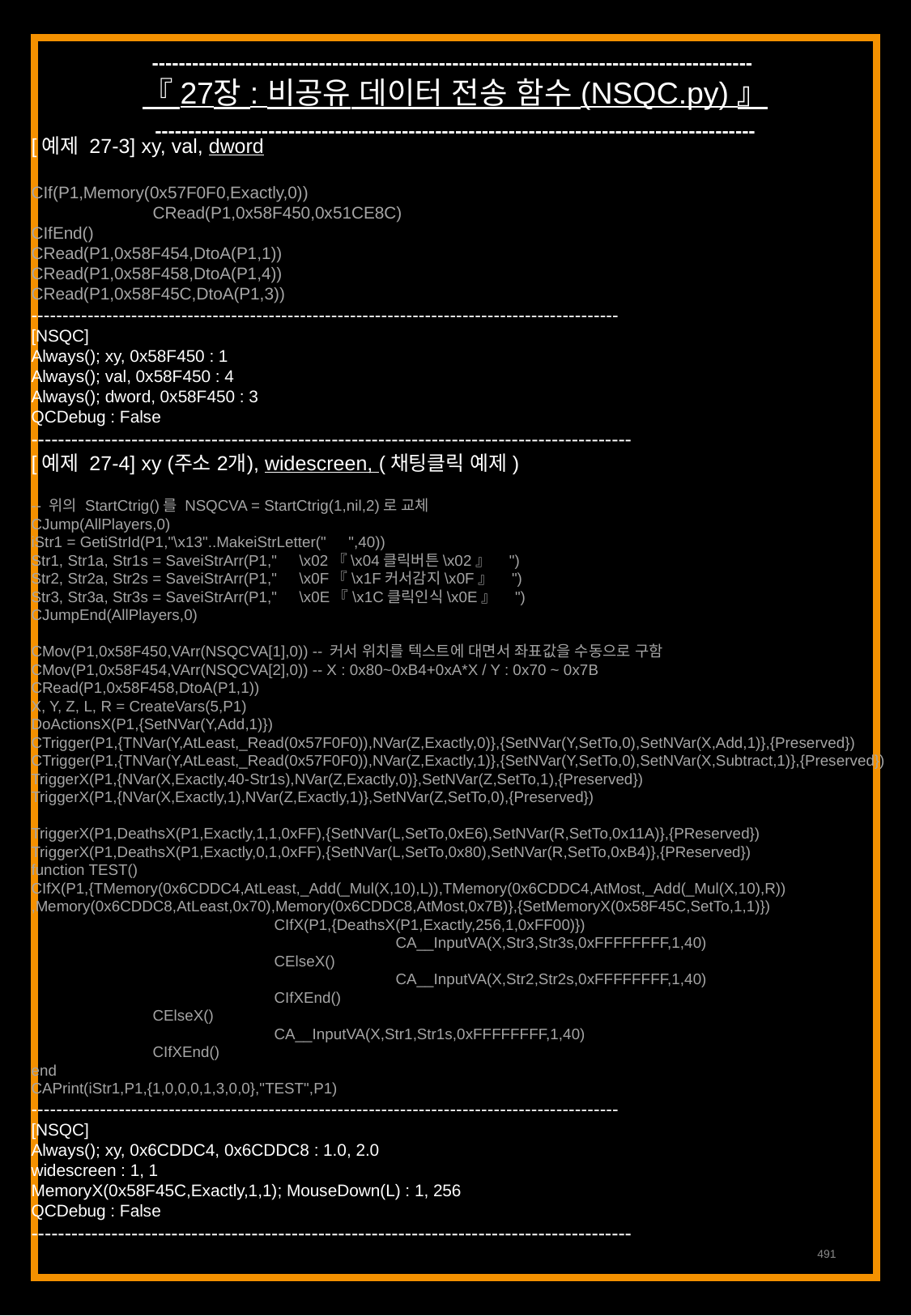

------------------------------------------------------------------------------------------
『 27장 : 비공유 데이터 전송 함수 (NSQC.py) 』
------------------------------------------------------------------------------------------
[예제 27-3] xy, val, dword

CIf(P1,Memory(0x57F0F0,Exactly,0))
	CRead(P1,0x58F450,0x51CE8C)
CIfEnd()
CRead(P1,0x58F454,DtoA(P1,1))
CRead(P1,0x58F458,DtoA(P1,4))
CRead(P1,0x58F45C,DtoA(P1,3))
----------------------------------------------------------------------------------------------
[NSQC]
Always(); xy, 0x58F450 : 1
Always(); val, 0x58F450 : 4
Always(); dword, 0x58F450 : 3
QCDebug : False
------------------------------------------------------------------------------------------
[예제 27-4] xy (주소 2개), widescreen, (채팅클릭 예제)

-- 위의 StartCtrig()를 NSQCVA = StartCtrig(1,nil,2)로 교체
CJump(AllPlayers,0)
iStr1 = GetiStrId(P1,"\x13"..MakeiStrLetter("　",40))
Str1, Str1a, Str1s = SaveiStrArr(P1,"　\x02『\x04클릭버튼\x02』　")
Str2, Str2a, Str2s = SaveiStrArr(P1,"　\x0F『\x1F커서감지\x0F』　")
Str3, Str3a, Str3s = SaveiStrArr(P1,"　\x0E『\x1C클릭인식\x0E』　")
CJumpEnd(AllPlayers,0)

CMov(P1,0x58F450,VArr(NSQCVA[1],0)) -- 커서 위치를 텍스트에 대면서 좌표값을 수동으로 구함
CMov(P1,0x58F454,VArr(NSQCVA[2],0)) -- X : 0x80~0xB4+0xA*X / Y : 0x70 ~ 0x7B
CRead(P1,0x58F458,DtoA(P1,1))
X, Y, Z, L, R = CreateVars(5,P1)
DoActionsX(P1,{SetNVar(Y,Add,1)})
CTrigger(P1,{TNVar(Y,AtLeast,_Read(0x57F0F0)),NVar(Z,Exactly,0)},{SetNVar(Y,SetTo,0),SetNVar(X,Add,1)},{Preserved})
CTrigger(P1,{TNVar(Y,AtLeast,_Read(0x57F0F0)),NVar(Z,Exactly,1)},{SetNVar(Y,SetTo,0),SetNVar(X,Subtract,1)},{Preserved})
TriggerX(P1,{NVar(X,Exactly,40-Str1s),NVar(Z,Exactly,0)},SetNVar(Z,SetTo,1),{Preserved})
TriggerX(P1,{NVar(X,Exactly,1),NVar(Z,Exactly,1)},SetNVar(Z,SetTo,0),{Preserved})

TriggerX(P1,DeathsX(P1,Exactly,1,1,0xFF),{SetNVar(L,SetTo,0xE6),SetNVar(R,SetTo,0x11A)},{PReserved})
TriggerX(P1,DeathsX(P1,Exactly,0,1,0xFF),{SetNVar(L,SetTo,0x80),SetNVar(R,SetTo,0xB4)},{PReserved})
function TEST()
CIfX(P1,{TMemory(0x6CDDC4,AtLeast,_Add(_Mul(X,10),L)),TMemory(0x6CDDC4,AtMost,_Add(_Mul(X,10),R))
,Memory(0x6CDDC8,AtLeast,0x70),Memory(0x6CDDC8,AtMost,0x7B)},{SetMemoryX(0x58F45C,SetTo,1,1)})
		CIfX(P1,{DeathsX(P1,Exactly,256,1,0xFF00)})
			CA__InputVA(X,Str3,Str3s,0xFFFFFFFF,1,40)
		CElseX()
			CA__InputVA(X,Str2,Str2s,0xFFFFFFFF,1,40)
		CIfXEnd()
	CElseX()
		CA__InputVA(X,Str1,Str1s,0xFFFFFFFF,1,40)
	CIfXEnd()
end
CAPrint(iStr1,P1,{1,0,0,0,1,3,0,0},"TEST",P1)
----------------------------------------------------------------------------------------------
[NSQC]
Always(); xy, 0x6CDDC4, 0x6CDDC8 : 1.0, 2.0
widescreen : 1, 1
MemoryX(0x58F45C,Exactly,1,1); MouseDown(L) : 1, 256
QCDebug : False
------------------------------------------------------------------------------------------

491